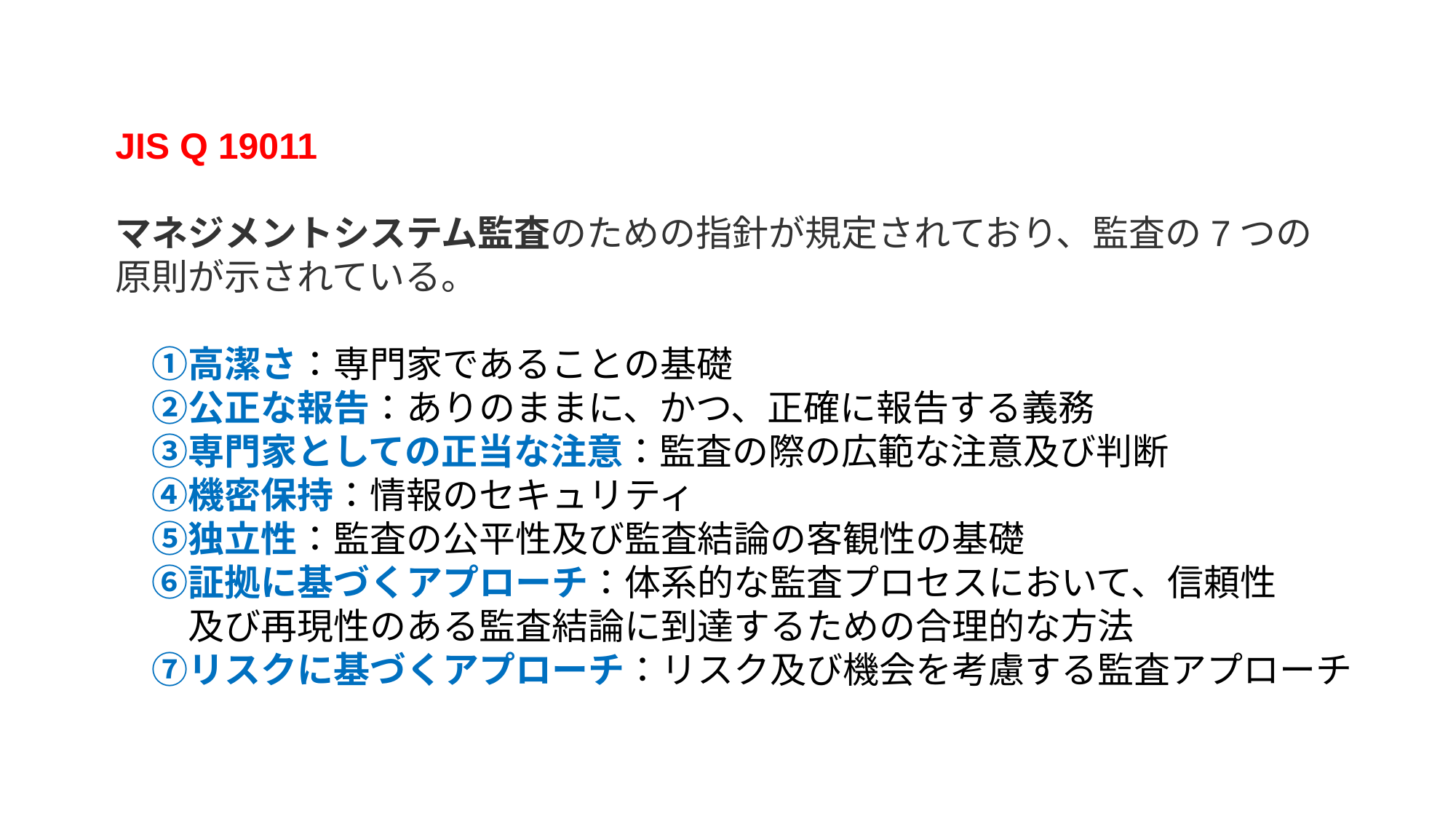

JIS Q 19011

マネジメントシステム監査のための指針が規定されており、監査の7つの
原則が示されている。

　①高潔さ：専門家であることの基礎
　②公正な報告：ありのままに、かつ、正確に報告する義務
　③専門家としての正当な注意：監査の際の広範な注意及び判断
　④機密保持：情報のセキュリティ
　⑤独立性：監査の公平性及び監査結論の客観性の基礎
　⑥証拠に基づくアプローチ：体系的な監査プロセスにおいて、信頼性
　　及び再現性のある監査結論に到達するための合理的な方法
　⑦リスクに基づくアプローチ：リスク及び機会を考慮する監査アプローチ